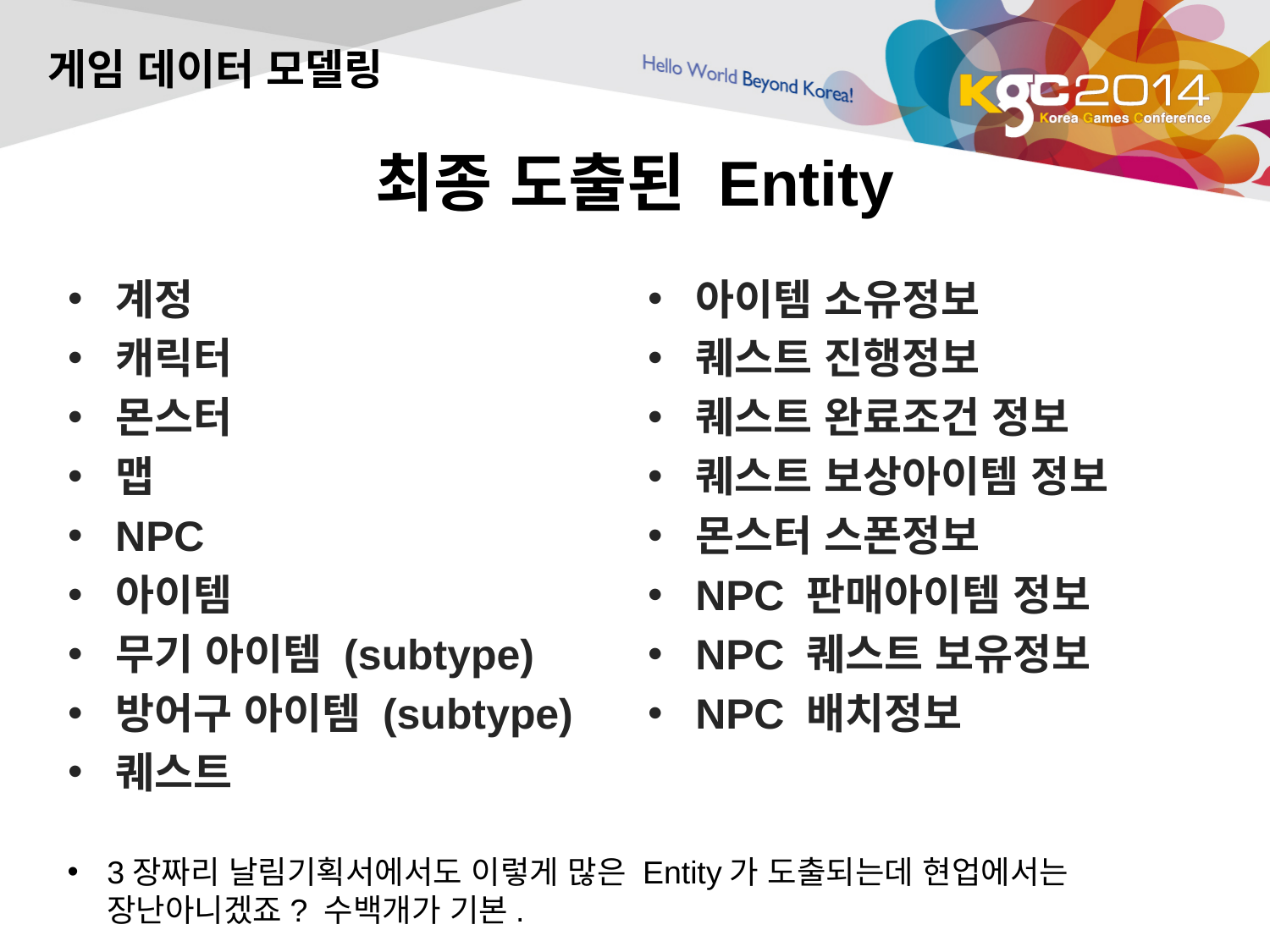

게임 데이터 모델링
# 최종 도출된 Entity
계정
캐릭터
몬스터
맵
NPC
아이템
무기 아이템 (subtype)
방어구 아이템 (subtype)
퀘스트
아이템 소유정보
퀘스트 진행정보
퀘스트 완료조건 정보
퀘스트 보상아이템 정보
몬스터 스폰정보
NPC 판매아이템 정보
NPC 퀘스트 보유정보
NPC 배치정보
3장짜리 날림기획서에서도 이렇게 많은 Entity가 도출되는데 현업에서는 장난아니겠죠? 수백개가 기본.